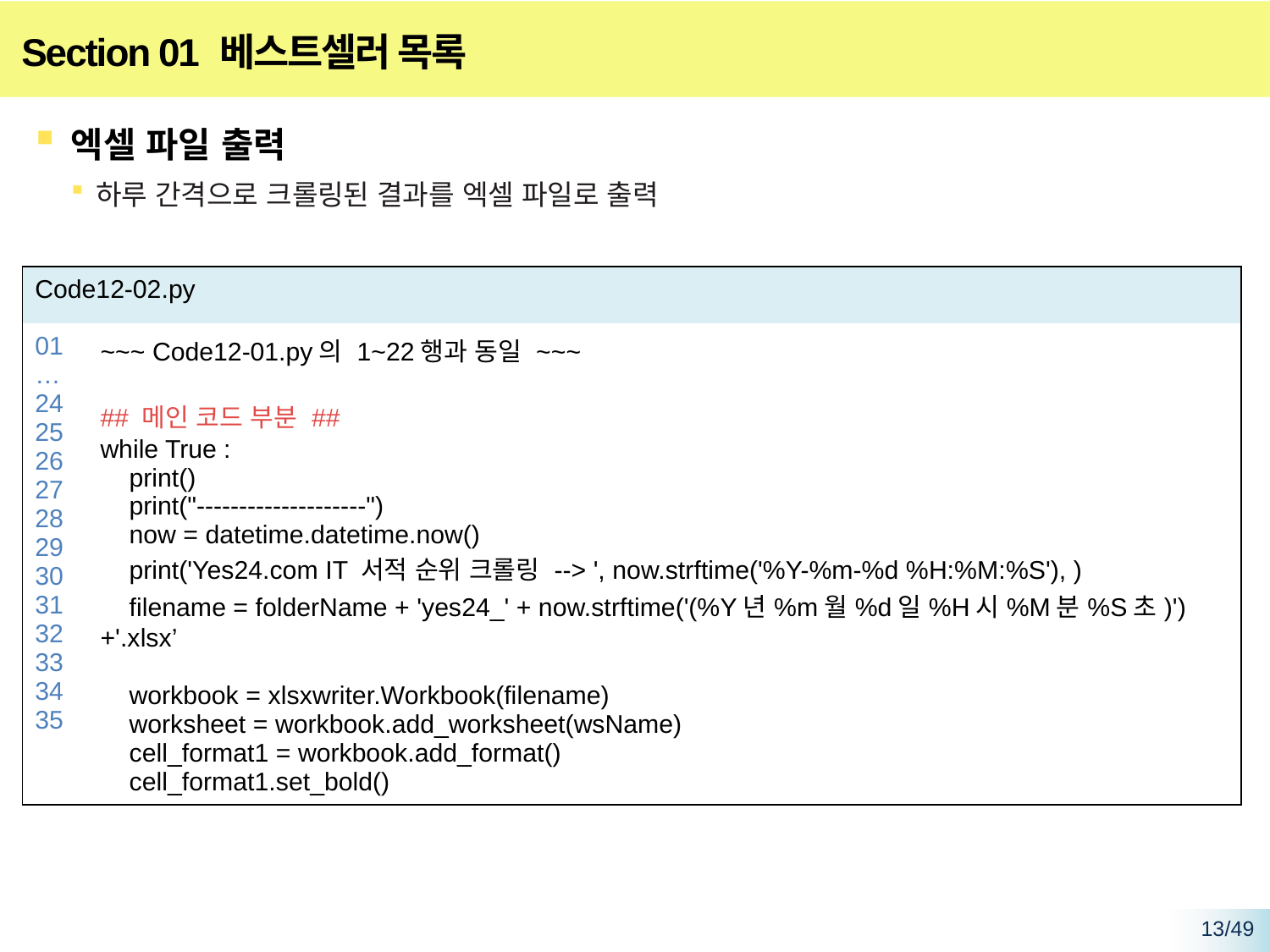

# Section 01 베스트셀러 목록
엑셀 파일 출력
하루 간격으로 크롤링된 결과를 엑셀 파일로 출력
| Code12-02.py |  |
| --- | --- |
| 01 … 24 25 26 27 28 29 30 31 32 33 34 35 | ~~~ Code12-01.py의 1~22행과 동일 ~~~ ## 메인 코드 부분 ## while True : print() print("--------------------") now = datetime.datetime.now() print('Yes24.com IT 서적 순위 크롤링 --> ', now.strftime('%Y-%m-%d %H:%M:%S'), ) filename = folderName + 'yes24\_' + now.strftime('(%Y년%m월%d일%H시%M분%S초)')+'.xlsx’ workbook = xlsxwriter.Workbook(filename) worksheet = workbook.add\_worksheet(wsName) cell\_format1 = workbook.add\_format() cell\_format1.set\_bold() |